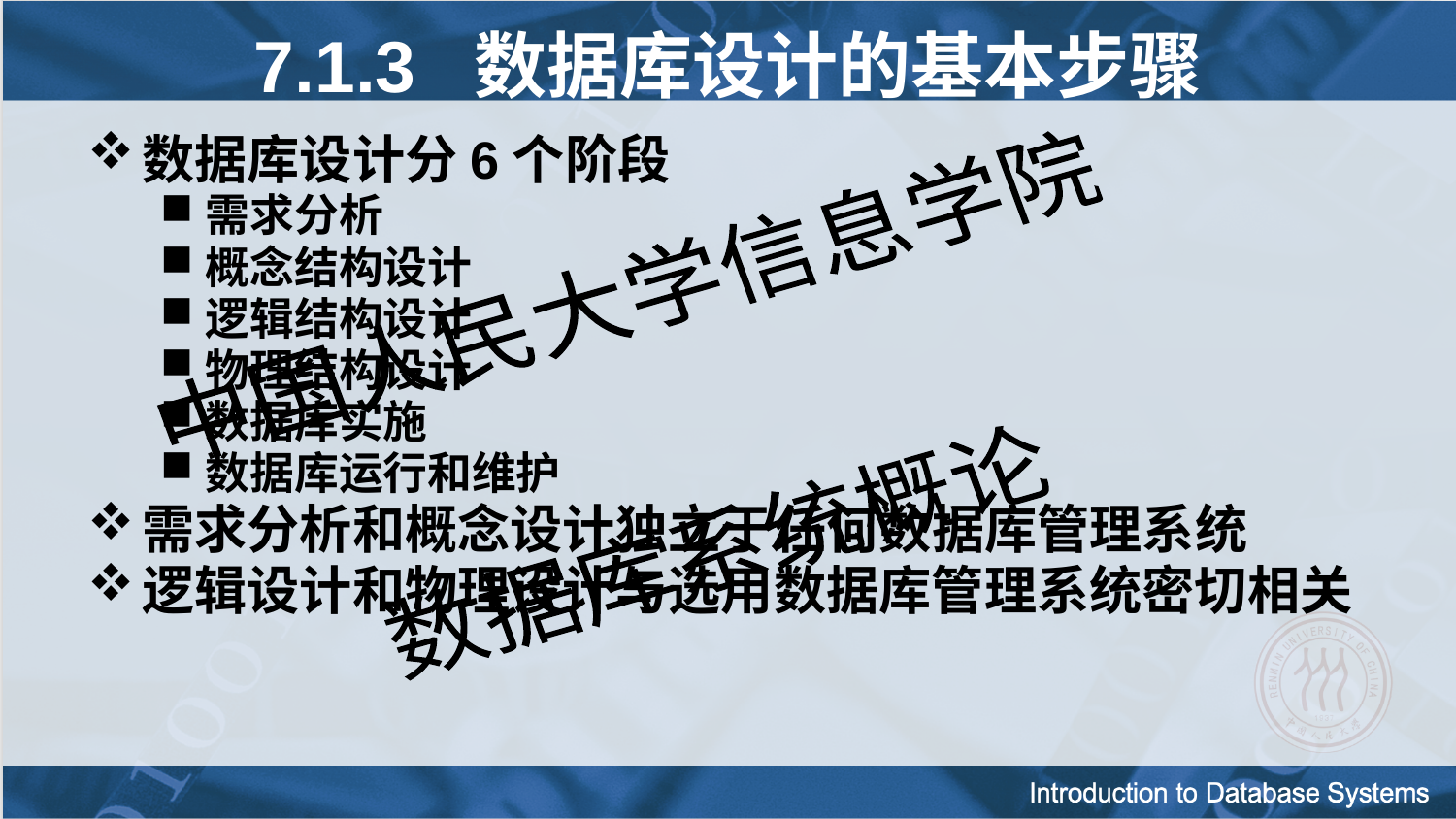

7.1.3  数据库设计的基本步骤
数据库设计分6个阶段
需求分析
概念结构设计
逻辑结构设计
物理结构设计
数据库实施
数据库运行和维护
需求分析和概念设计独立于任何数据库管理系统
逻辑设计和物理设计与选用数据库管理系统密切相关